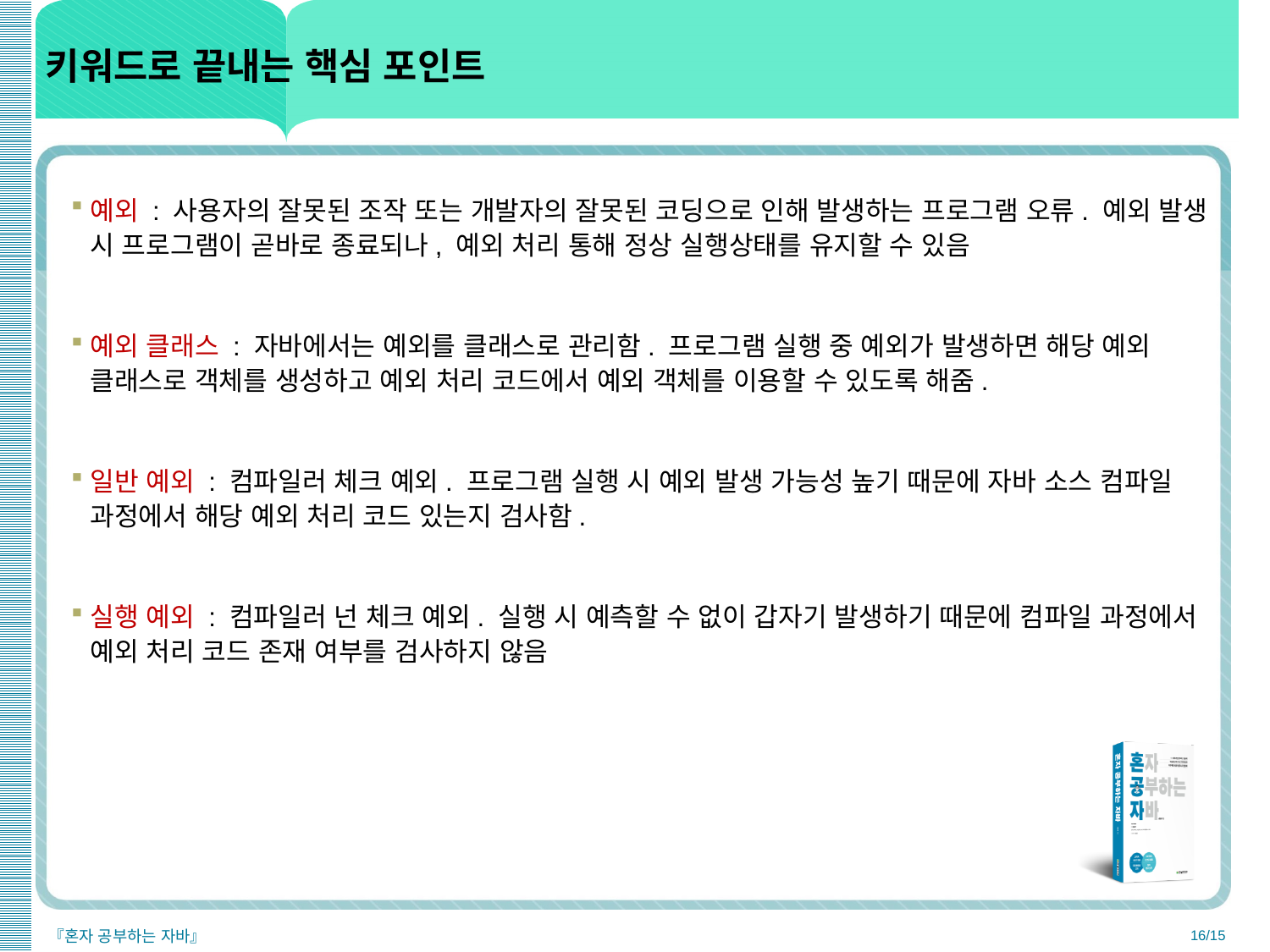

# 키워드로 끝내는 핵심 포인트

예외 : 사용자의 잘못된 조작 또는 개발자의 잘못된 코딩으로 인해 발생하는 프로그램 오류. 예외 발생 시 프로그램이 곧바로 종료되나, 예외 처리 통해 정상 실행상태를 유지할 수 있음

예외 클래스 : 자바에서는 예외를 클래스로 관리함. 프로그램 실행 중 예외가 발생하면 해당 예외 클래스로 객체를 생성하고 예외 처리 코드에서 예외 객체를 이용할 수 있도록 해줌.

일반 예외 : 컴파일러 체크 예외. 프로그램 실행 시 예외 발생 가능성 높기 때문에 자바 소스 컴파일 과정에서 해당 예외 처리 코드 있는지 검사함.

실행 예외 : 컴파일러 넌 체크 예외. 실행 시 예측할 수 없이 갑자기 발생하기 때문에 컴파일 과정에서 예외 처리 코드 존재 여부를 검사하지 않음